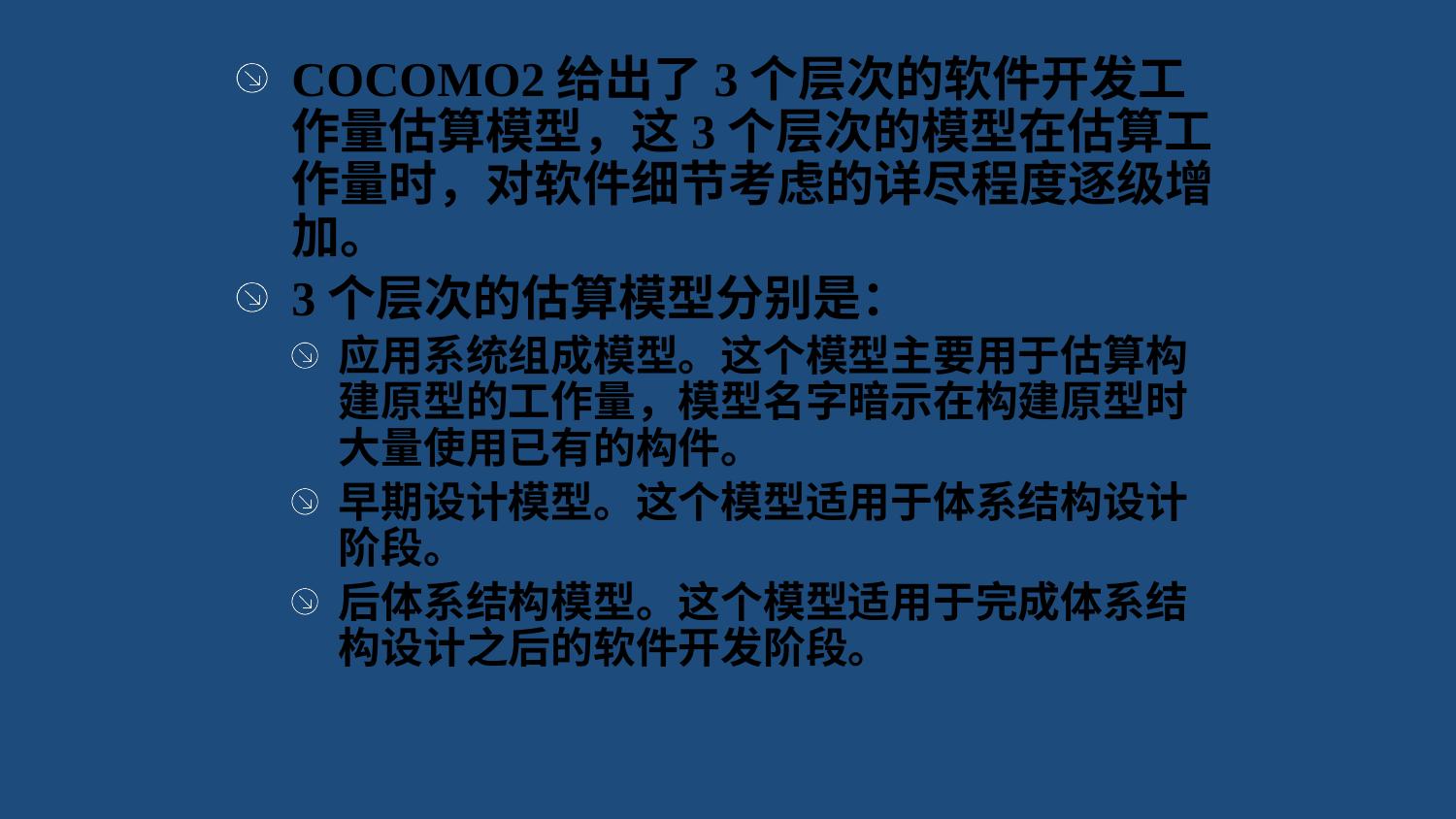

COCOMO2给出了3个层次的软件开发工作量估算模型，这3个层次的模型在估算工作量时，对软件细节考虑的详尽程度逐级增加。
3个层次的估算模型分别是：
应用系统组成模型。这个模型主要用于估算构建原型的工作量，模型名字暗示在构建原型时大量使用已有的构件。
早期设计模型。这个模型适用于体系结构设计阶段。
后体系结构模型。这个模型适用于完成体系结构设计之后的软件开发阶段。